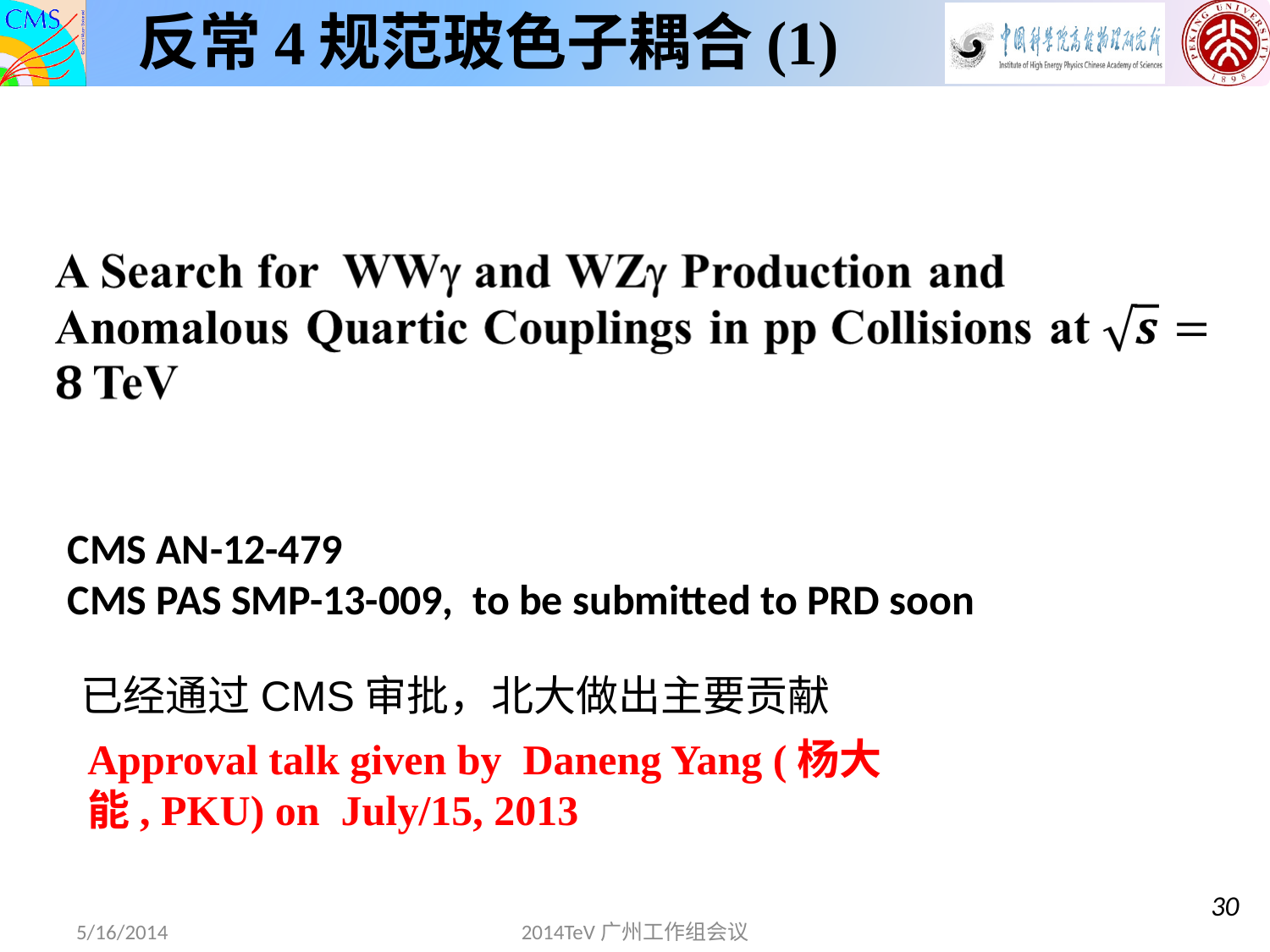

# 反常4规范玻色子耦合(1)

CMS AN-12-479
CMS PAS SMP-13-009,  to be submitted to PRD soon
已经通过CMS审批，北大做出主要贡献
Approval talk given by  Daneng Yang (杨大能, PKU) on  July/15, 2013
30
5/16/2014
2014TeV广州工作组会议